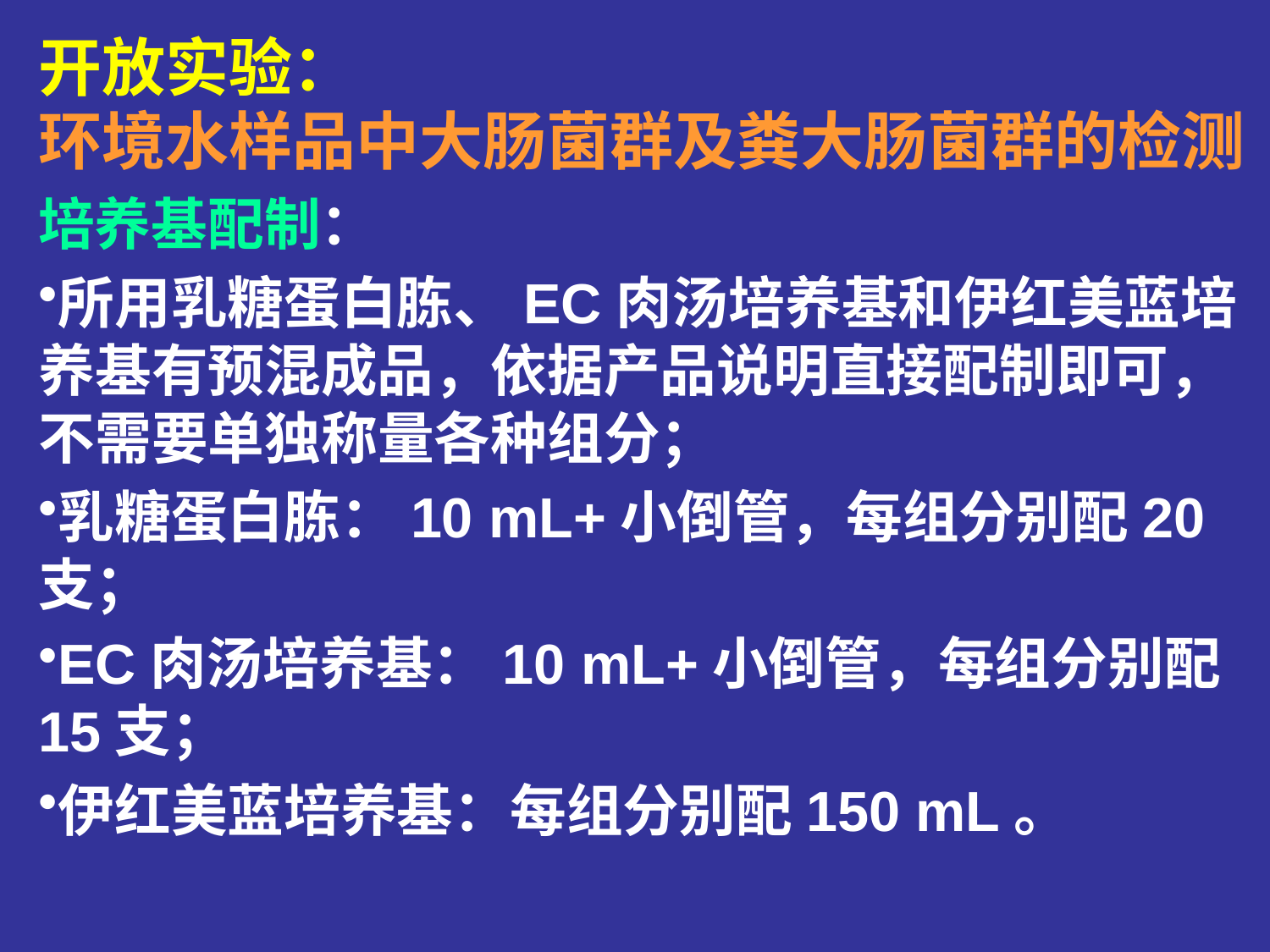

开放实验：
环境水样品中大肠菌群及粪大肠菌群的检测
培养基配制：
所用乳糖蛋白胨、EC肉汤培养基和伊红美蓝培养基有预混成品，依据产品说明直接配制即可，不需要单独称量各种组分；
乳糖蛋白胨：10 mL+小倒管，每组分别配20支；
EC肉汤培养基：10 mL+小倒管，每组分别配15支；
伊红美蓝培养基：每组分别配150 mL。